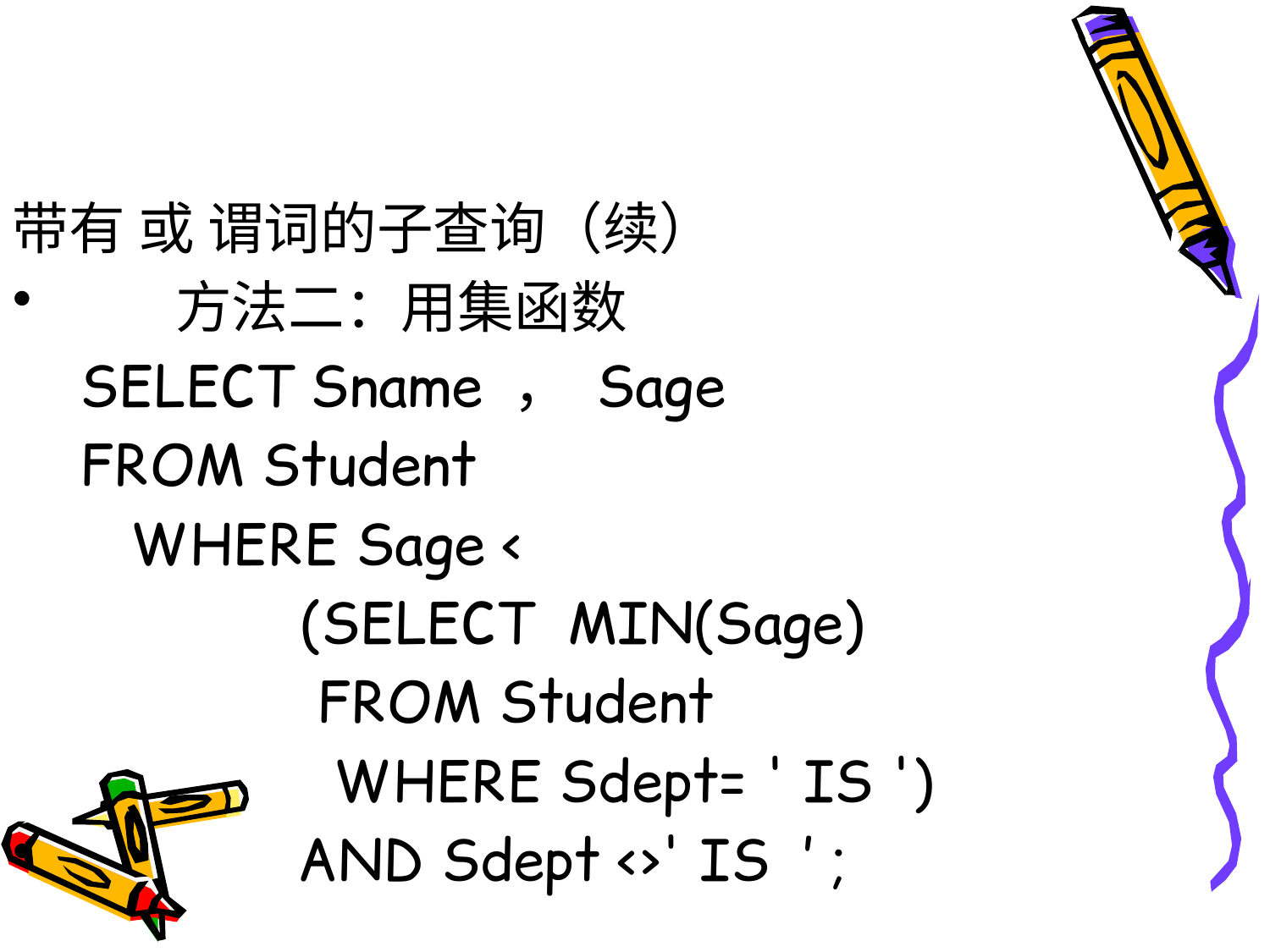

#
带有 或 谓词的子查询（续）
        方法二：用集函数
    SELECT Sname ， Sage
    FROM Student
       WHERE Sage <
                 (SELECT  MIN(Sage)
                  FROM Student
                   WHERE Sdept= ' IS ')
              AND Sdept <>' IS  ’ ;